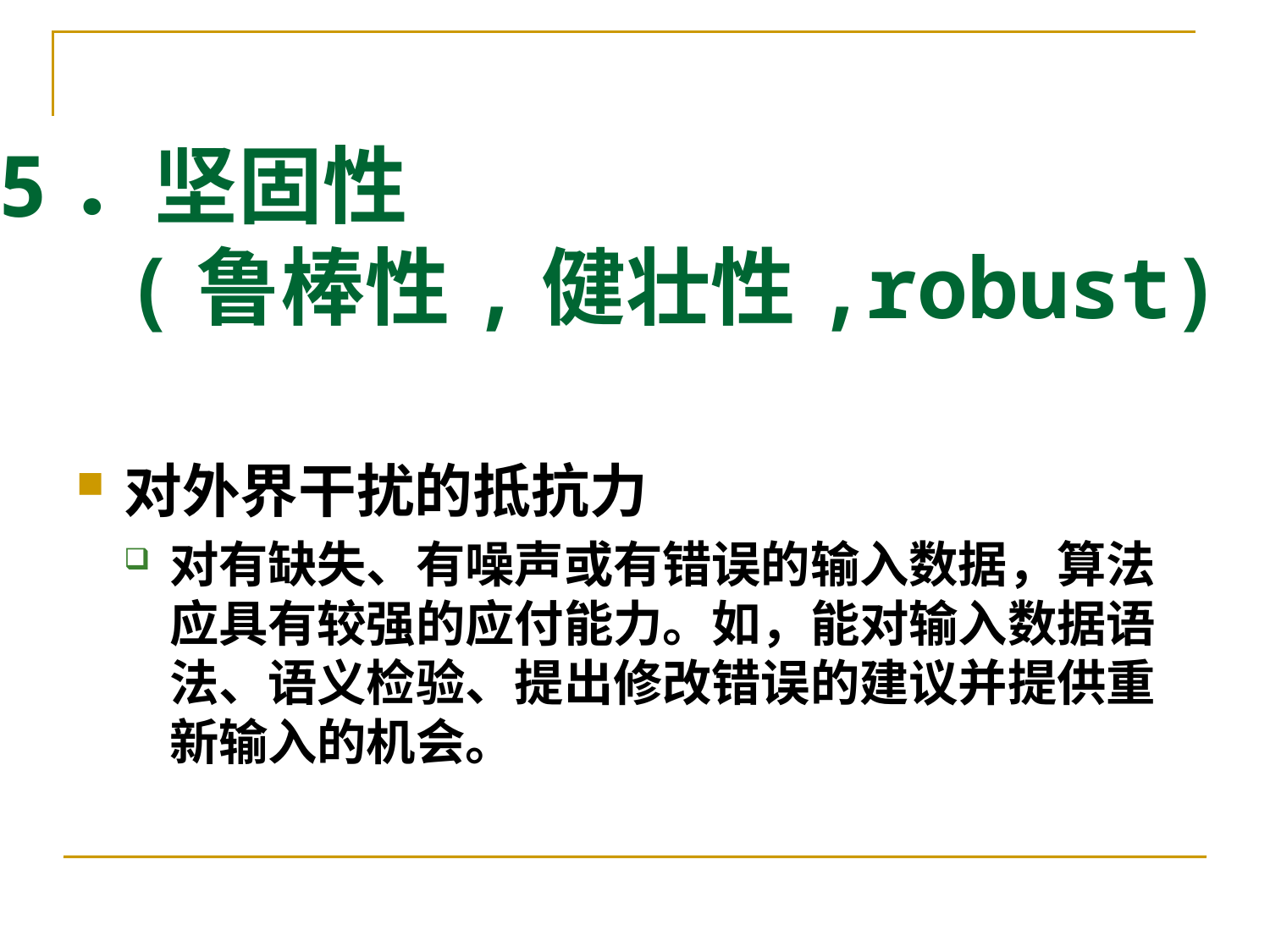

# 5．坚固性 (鲁棒性,健壮性,robust)

对外界干扰的抵抗力
对有缺失、有噪声或有错误的输入数据，算法应具有较强的应付能力。如，能对输入数据语法、语义检验、提出修改错误的建议并提供重新输入的机会。